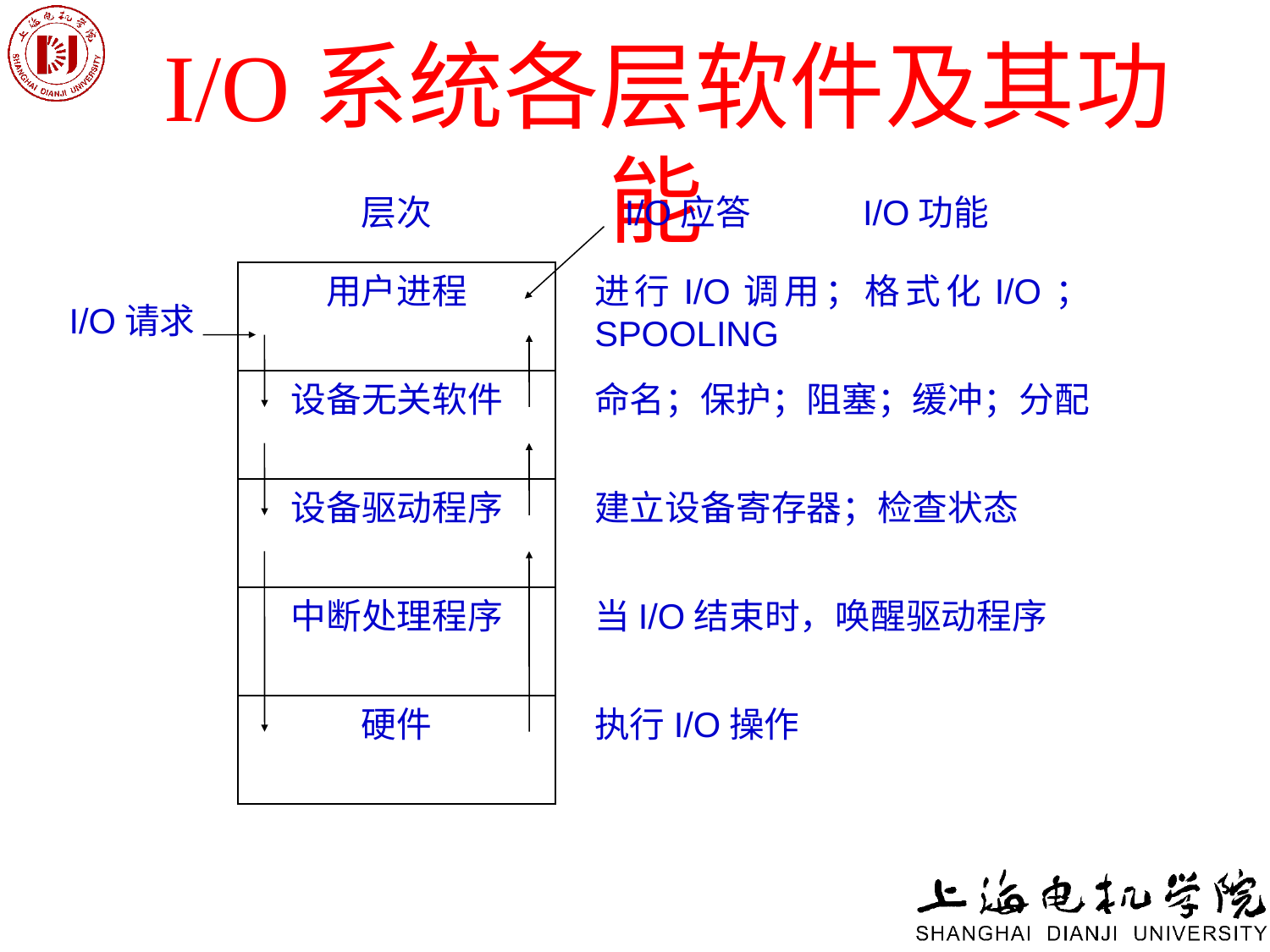

# I/O系统各层软件及其功能
层次
I/O应答
I/O功能

用户进程
进行I/O调用；格式化I/O；SPOOLING

设备无关软件
命名；保护；阻塞；缓冲；分配

设备驱动程序
建立设备寄存器；检查状态

中断处理程序
当I/O结束时，唤醒驱动程序
硬件
执行I/O操作
I/O请求